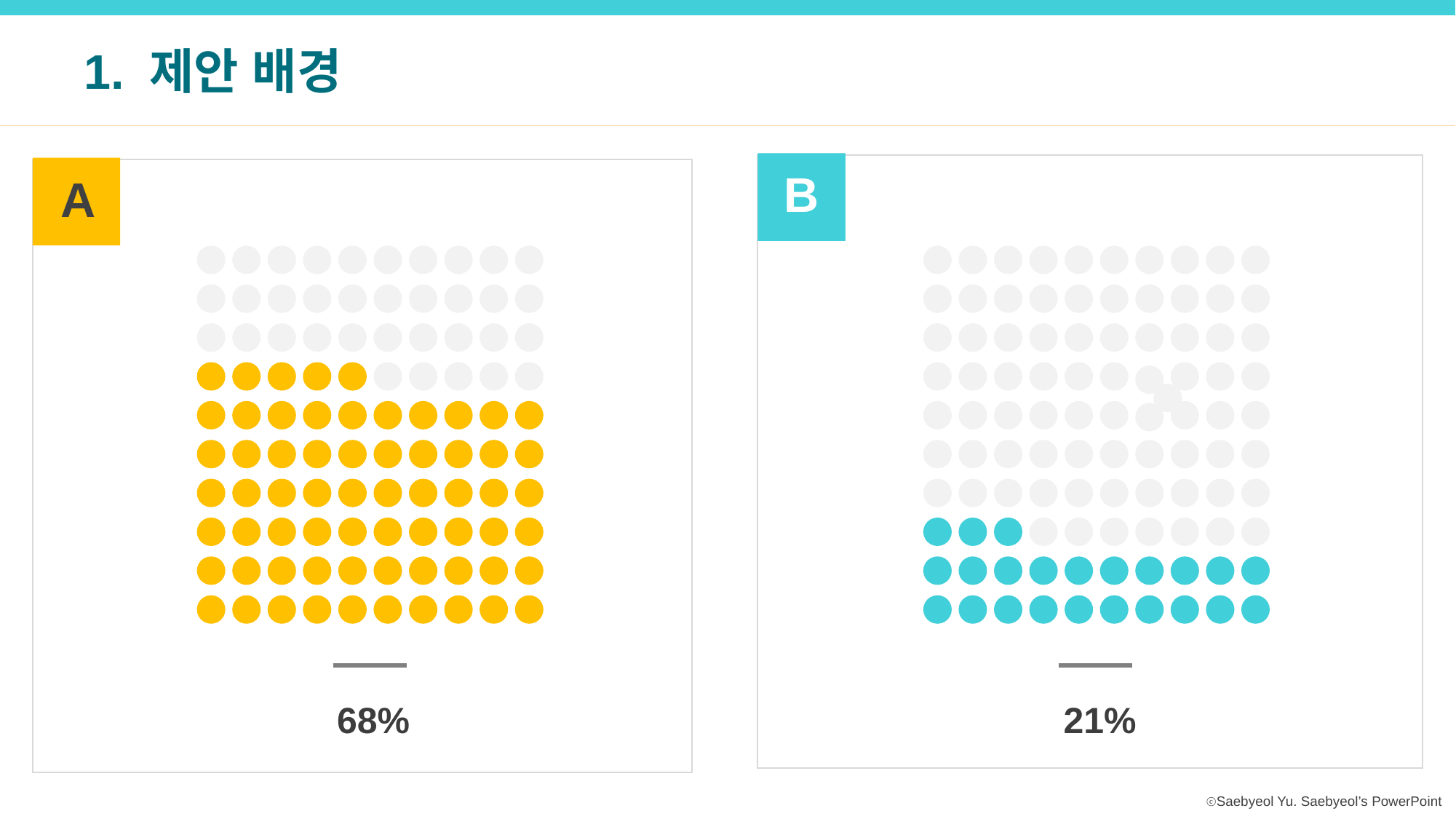

1. 제안 배경

B

A

68%
21%